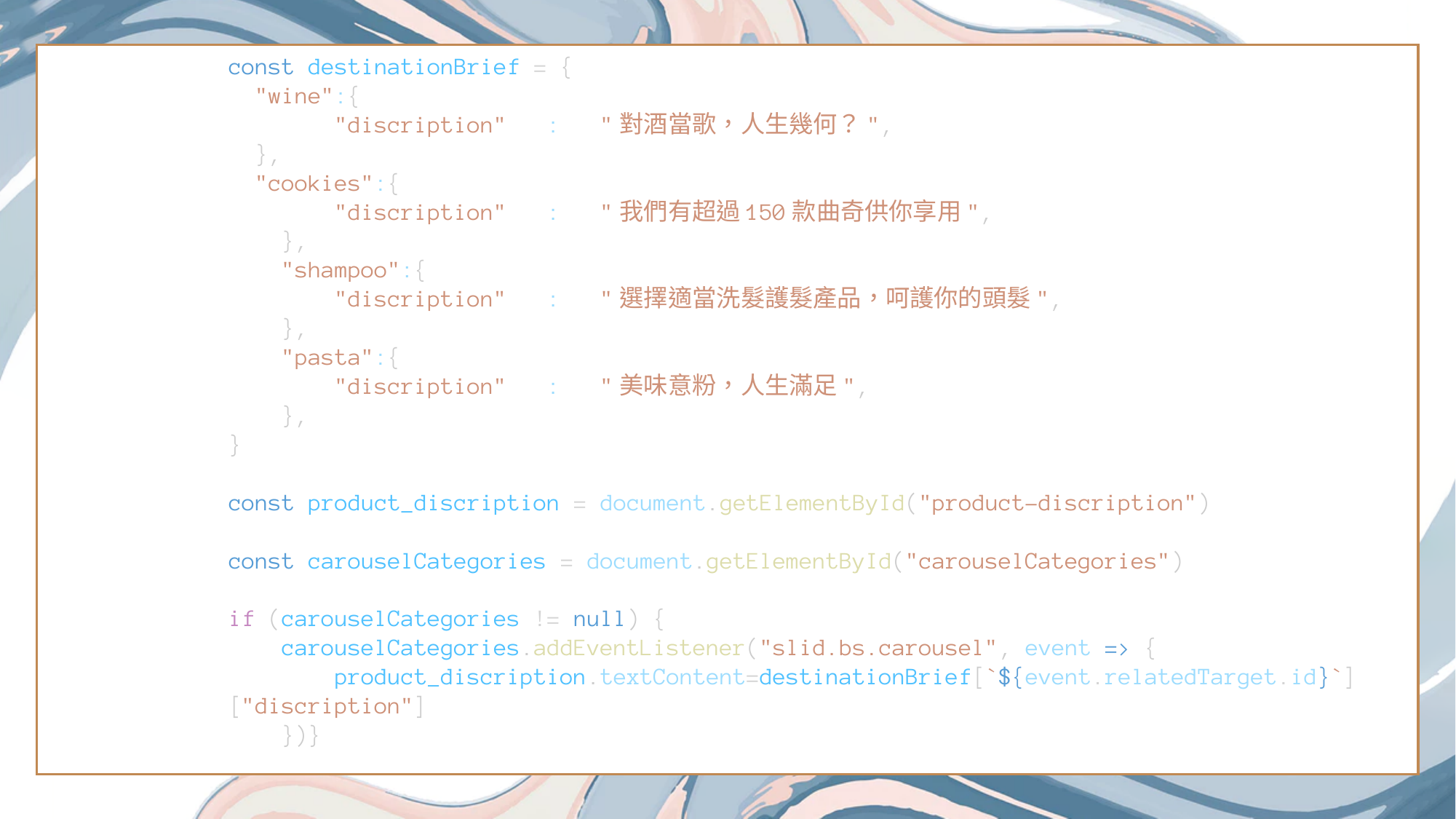

const destinationBrief = {
  "wine":{
        "discription"   :   "對酒當歌，人生幾何？",
  },
  "cookies":{
        "discription"   :   "我們有超過150款曲奇供你享用",
    },
    "shampoo":{
        "discription"   :   "選擇適當洗髮護髮產品，呵護你的頭髮",
    },
    "pasta":{
        "discription"   :   "美味意粉，人生滿足",
    },
}
const product_discription = document.getElementById("product-discription")
const carouselCategories = document.getElementById("carouselCategories")
if (carouselCategories != null) {
    carouselCategories.addEventListener("slid.bs.carousel", event => {
        product_discription.textContent=destinationBrief[`${event.relatedTarget.id}`]["discription"]
    })}

Click here to add content of the text，and briefly explain your point of view
Click here to add content of the text，and briefly explain you point of view